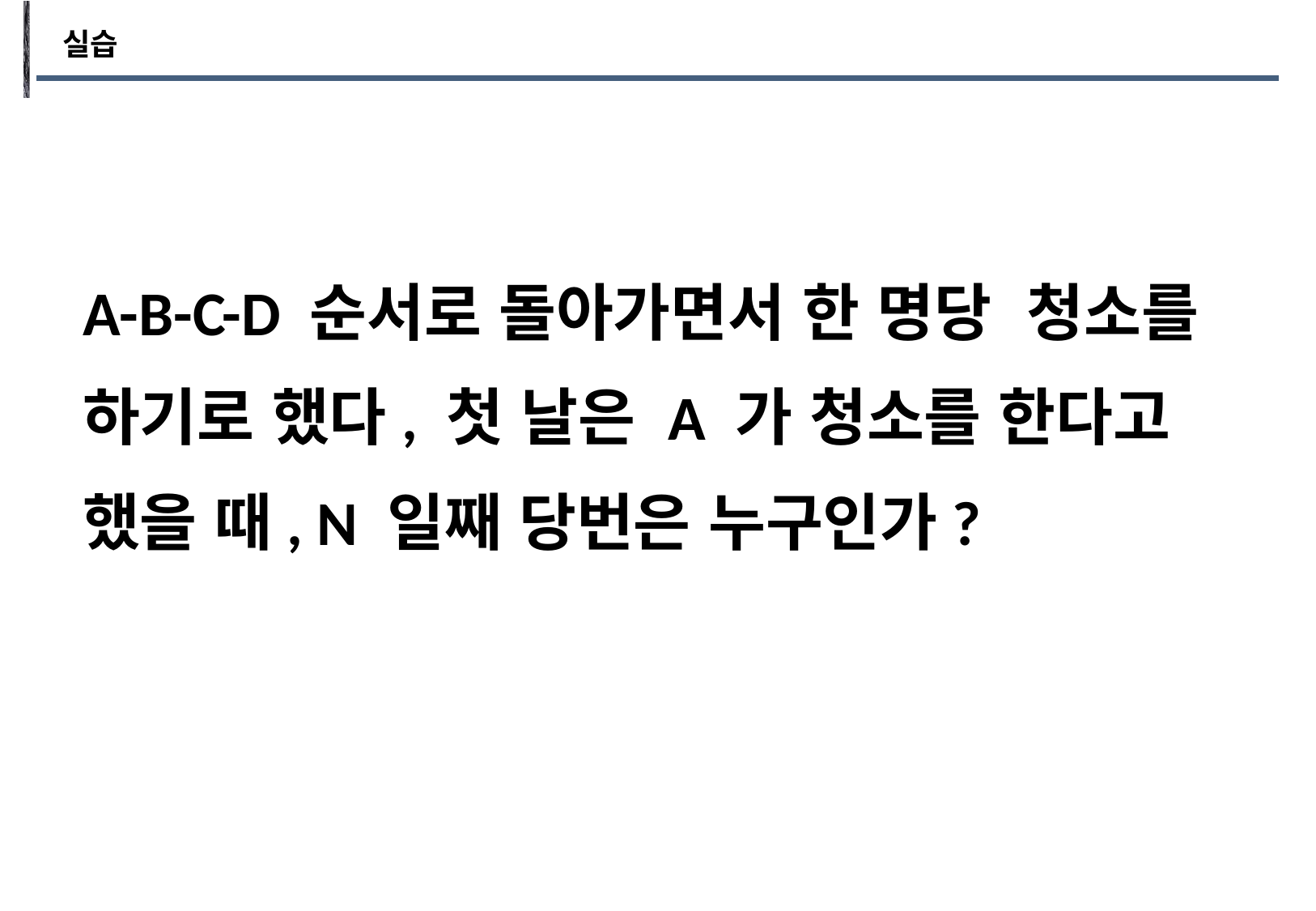

실습

A-B-C-D 순서로 돌아가면서 한 명당  청소를 하기로 했다, 첫 날은 A 가 청소를 한다고 했을 때, N 일째 당번은 누구인가?